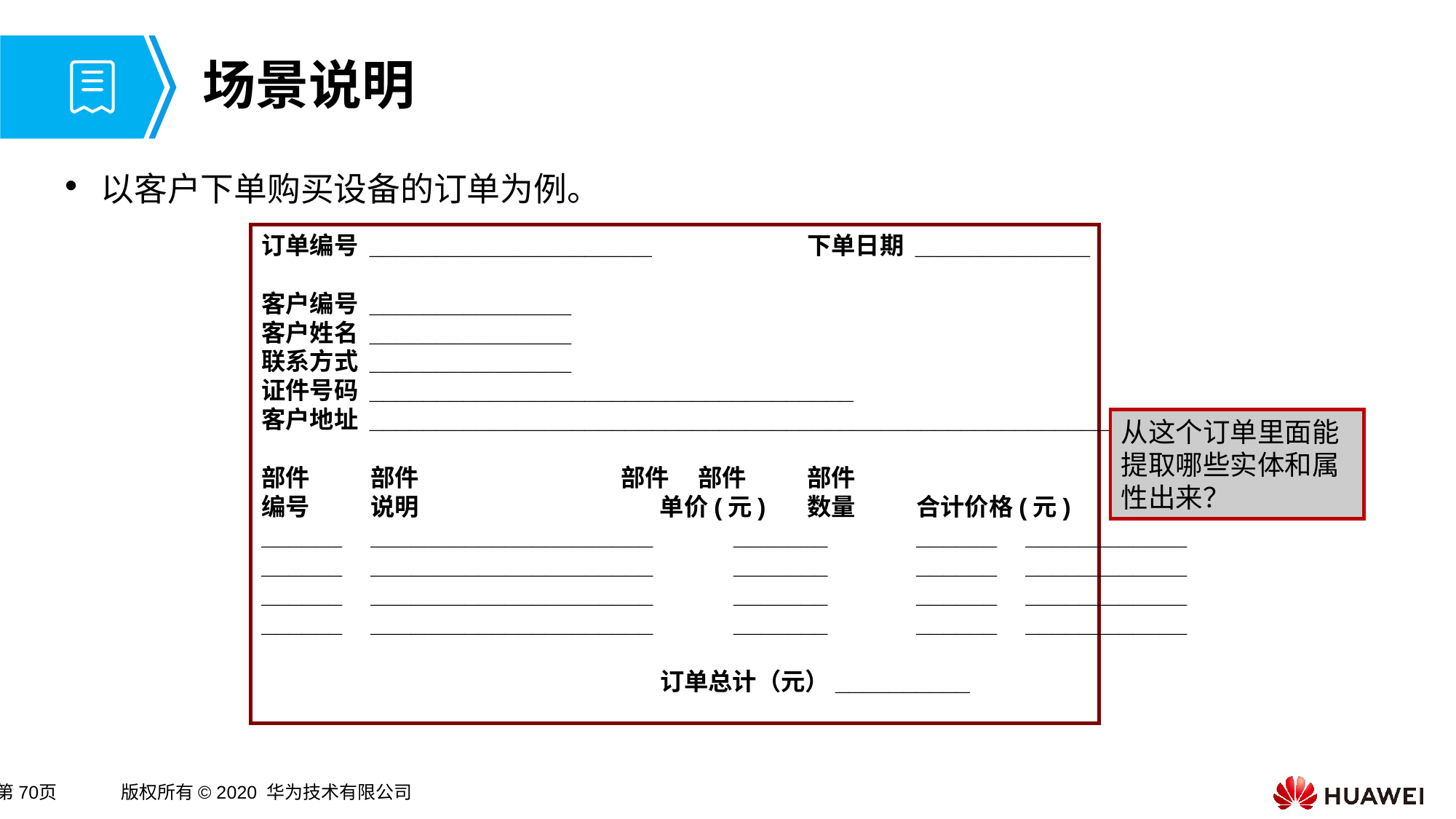

# 场景说明
以客户下单购买设备的订单为例。
订单编号 _____________________ 		下单日期 _____________

客户编号 _______________
客户姓名 _______________
联系方式 _______________
证件号码 ____________________________________
客户地址 ________________________________________________________________

部件	部件                                     部件	部件	部件
编号	说明 		             单价(元)	数量	合计价格(元)
______	_____________________            _______	______	____________
______	_____________________            _______	______	____________
______	_____________________            _______	______	____________
______	_____________________            _______	______	____________

                                                                        订单总计（元）__________
从这个订单里面能提取哪些实体和属性出来？